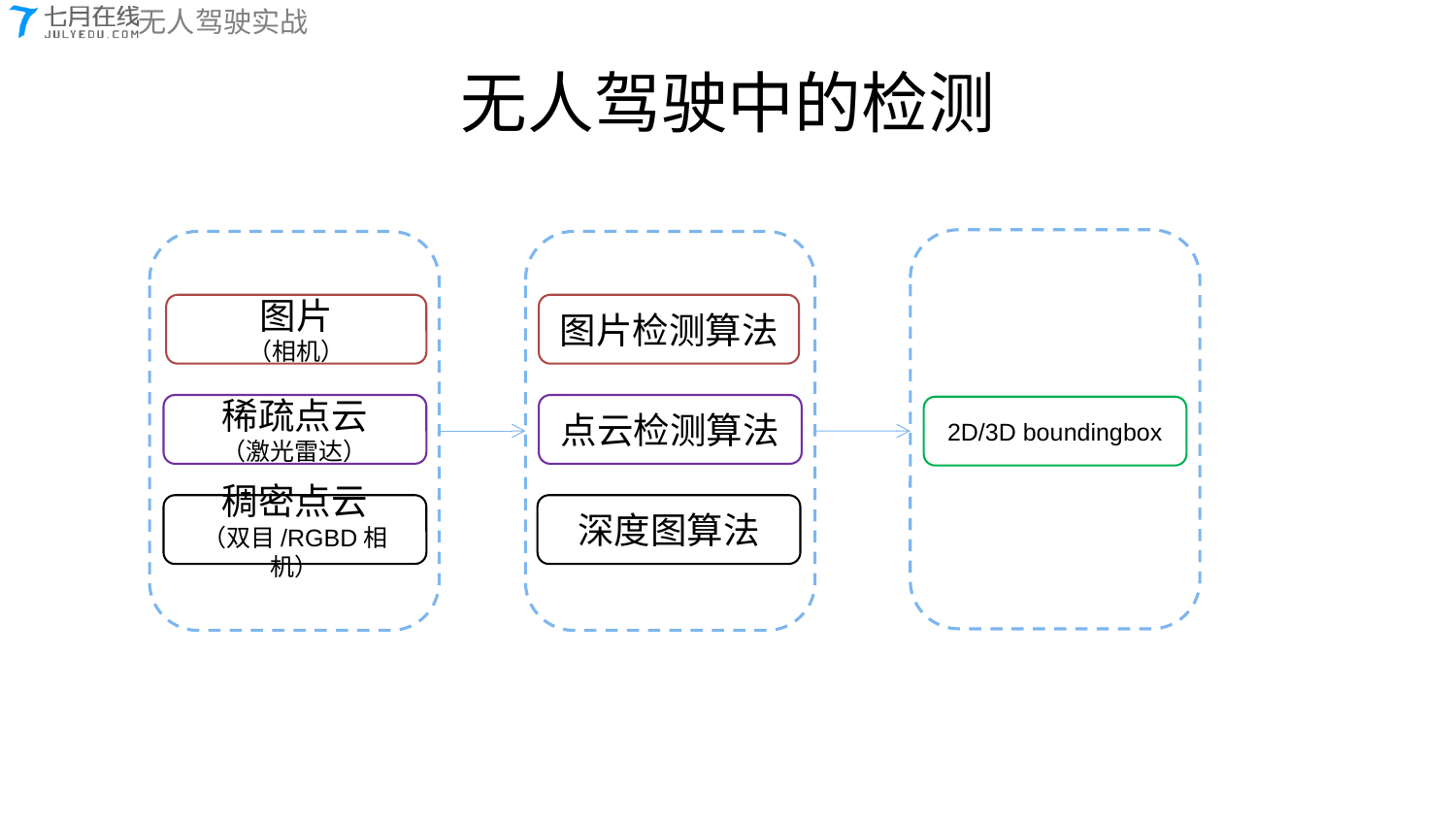

# 无人驾驶中的检测

图片
（相机）
图片检测算法
稀疏点云
（激光雷达）
点云检测算法
2D/3D boundingbox
稠密点云
（双目/RGBD相机）
深度图算法